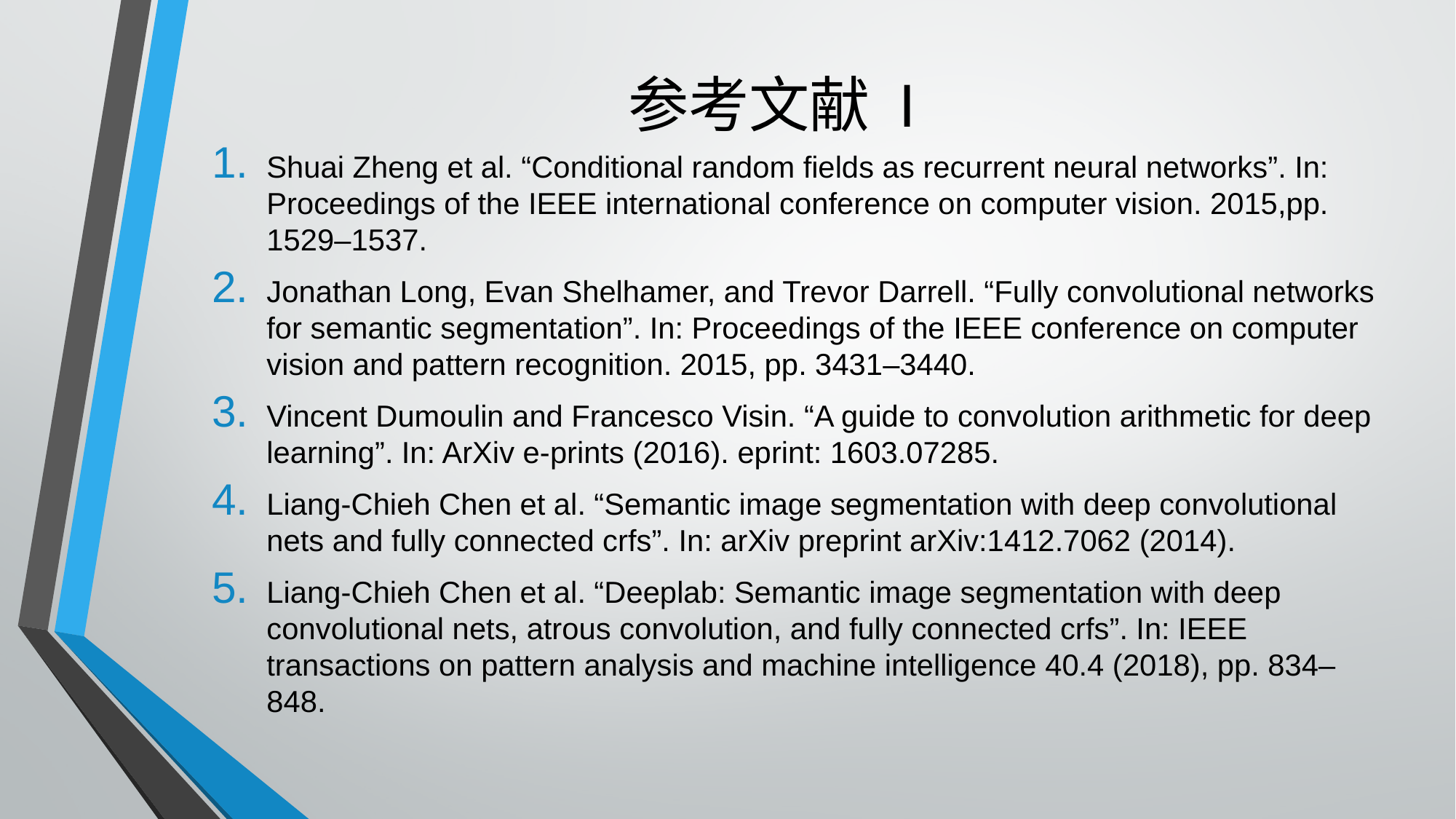

# 参考文献 I
Shuai Zheng et al. “Conditional random fields as recurrent neural networks”. In: Proceedings of the IEEE international conference on computer vision. 2015,pp. 1529–1537.
Jonathan Long, Evan Shelhamer, and Trevor Darrell. “Fully convolutional networks for semantic segmentation”. In: Proceedings of the IEEE conference on computer vision and pattern recognition. 2015, pp. 3431–3440.
Vincent Dumoulin and Francesco Visin. “A guide to convolution arithmetic for deep learning”. In: ArXiv e-prints (2016). eprint: 1603.07285.
Liang-Chieh Chen et al. “Semantic image segmentation with deep convolutional nets and fully connected crfs”. In: arXiv preprint arXiv:1412.7062 (2014).
Liang-Chieh Chen et al. “Deeplab: Semantic image segmentation with deep convolutional nets, atrous convolution, and fully connected crfs”. In: IEEE transactions on pattern analysis and machine intelligence 40.4 (2018), pp. 834–848.